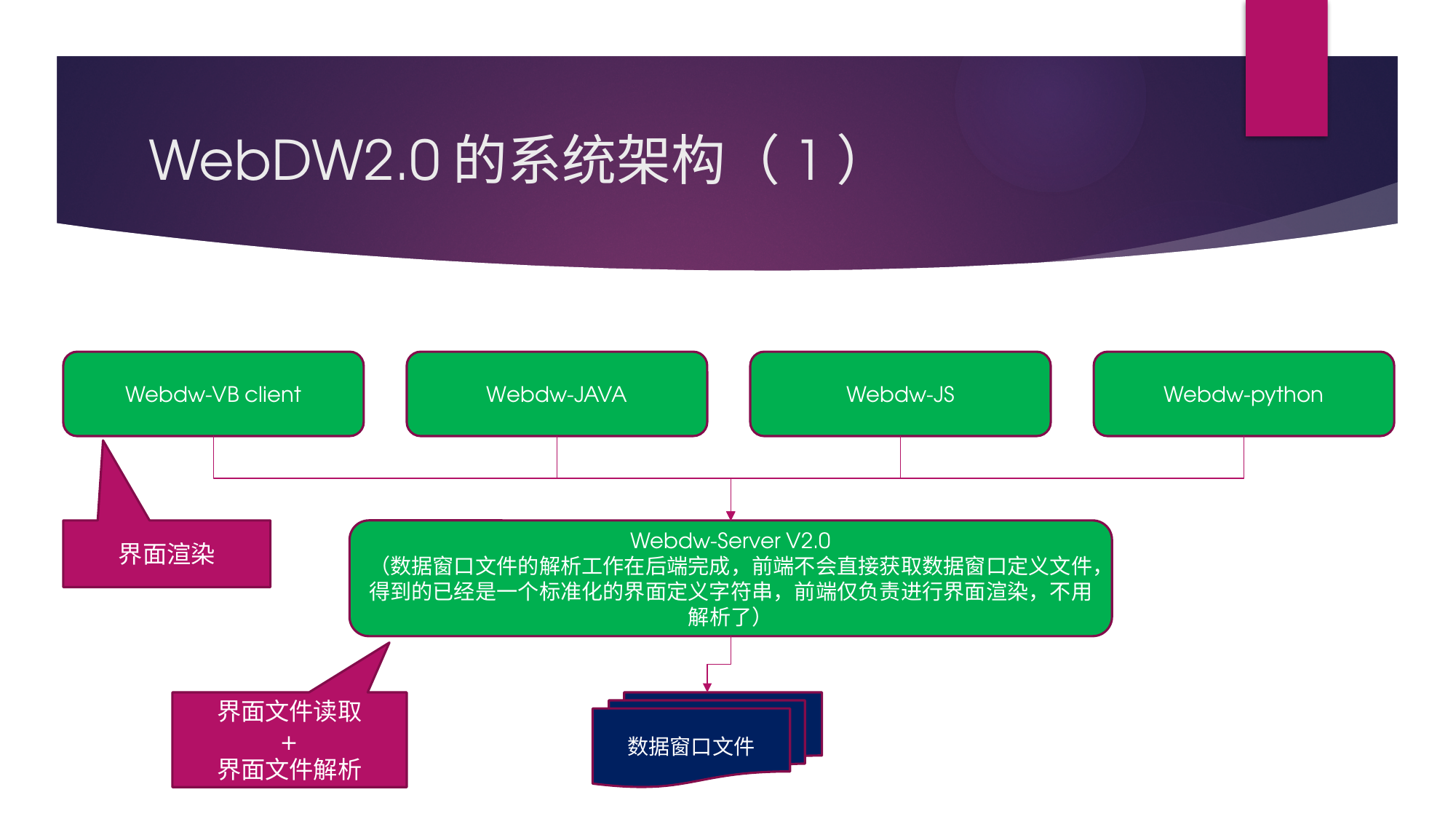

# WebDW2.0的系统架构（1）
Webdw-JAVA
Webdw-python
Webdw-JS
Webdw-VB client
界面渲染
Webdw-Server V2.0
（数据窗口文件的解析工作在后端完成，前端不会直接获取数据窗口定义文件，得到的已经是一个标准化的界面定义字符串，前端仅负责进行界面渲染，不用解析了）
界面文件读取
+
界面文件解析
数据窗口文件